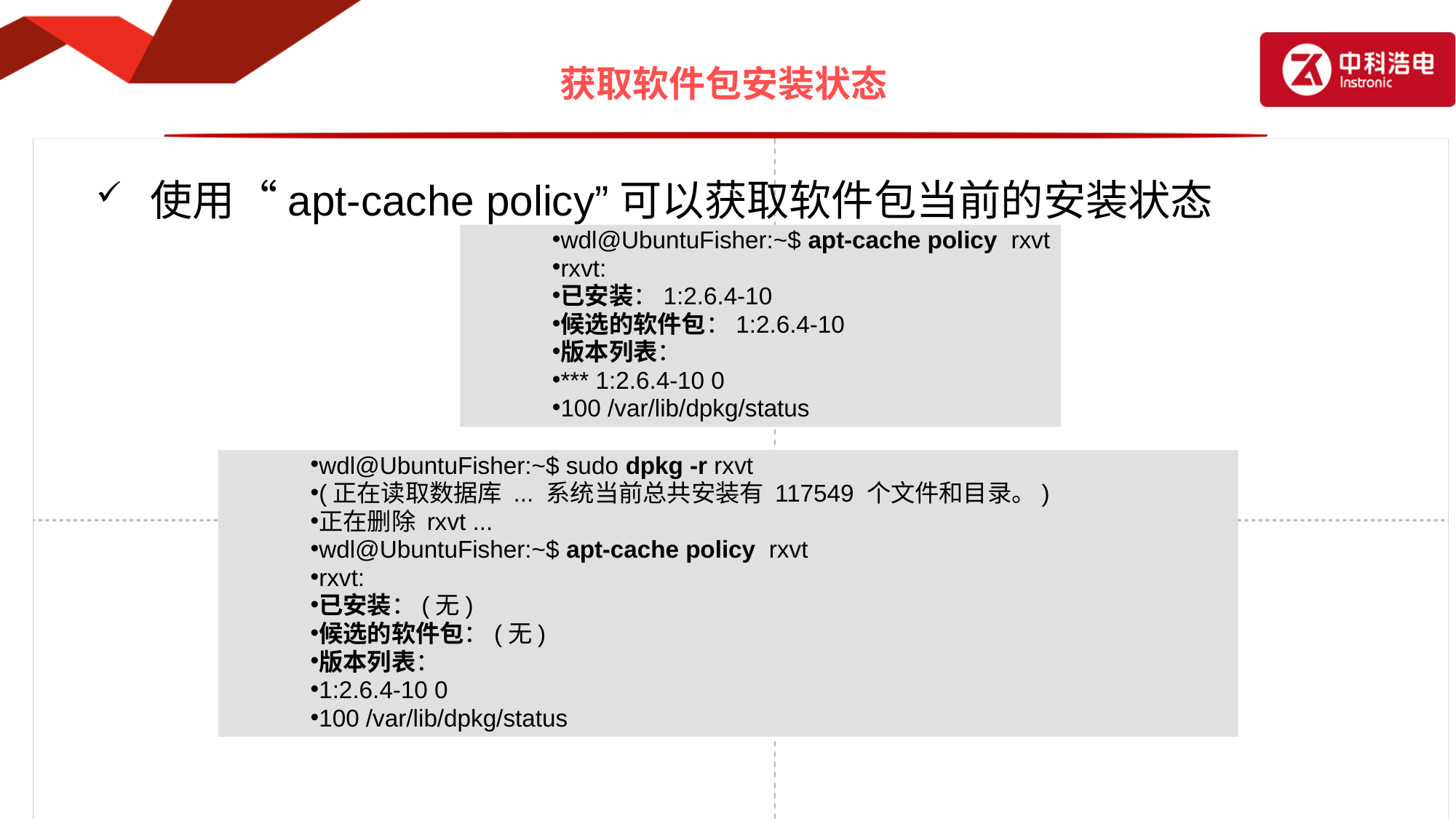

# 获取软件包安装状态
使用“apt-cache policy”可以获取软件包当前的安装状态
wdl@UbuntuFisher:~$ apt-cache policy  rxvt
rxvt:
已安装：1:2.6.4-10
候选的软件包：1:2.6.4-10
版本列表：
*** 1:2.6.4-10 0
100 /var/lib/dpkg/status
wdl@UbuntuFisher:~$ sudo dpkg -r rxvt
(正在读取数据库 ... 系统当前总共安装有 117549 个文件和目录。)
正在删除 rxvt ...
wdl@UbuntuFisher:~$ apt-cache policy  rxvt
rxvt:
已安装：(无)
候选的软件包：(无)
版本列表：
1:2.6.4-10 0
100 /var/lib/dpkg/status